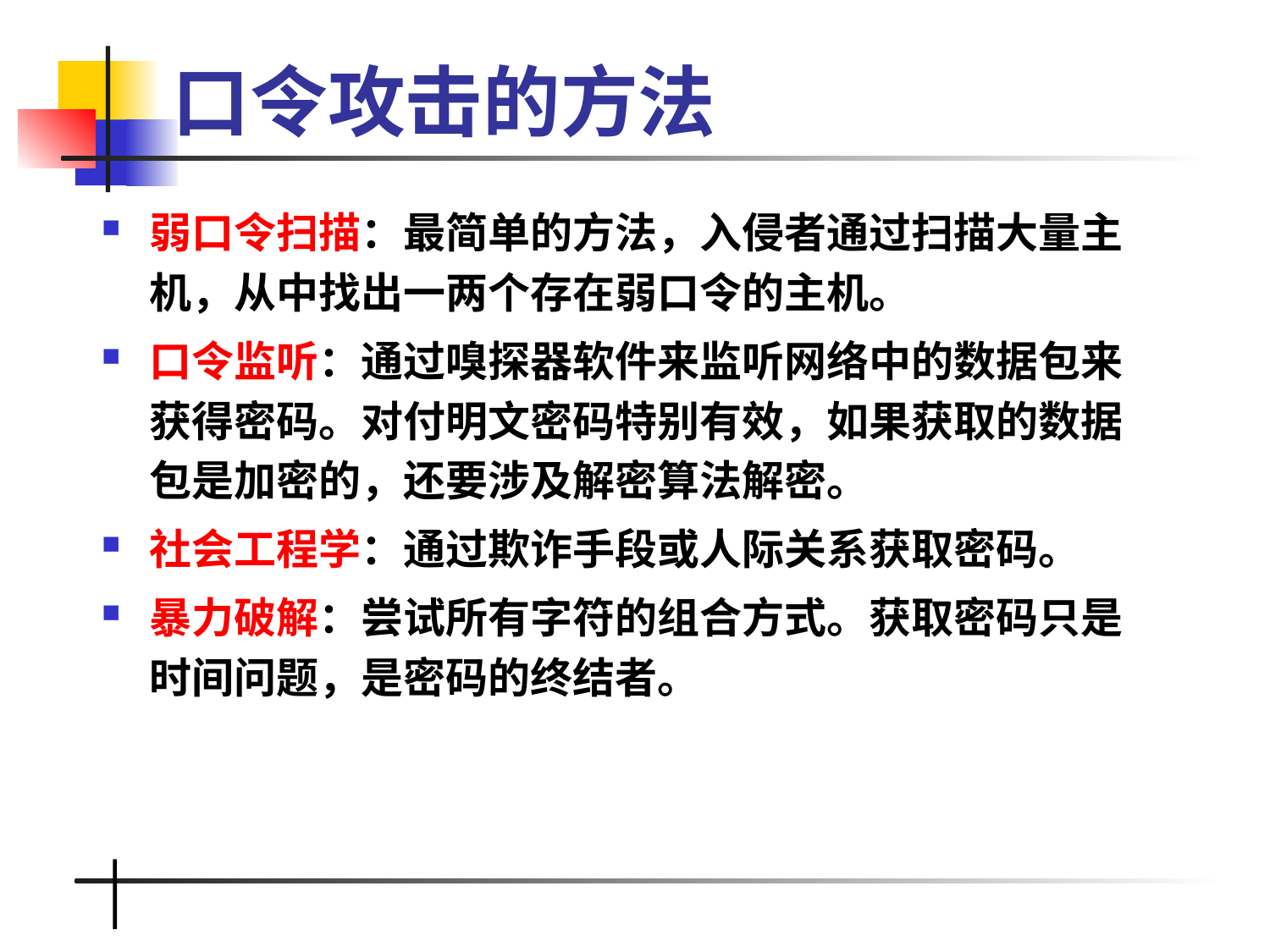

# 口令攻击的方法
弱口令扫描：最简单的方法，入侵者通过扫描大量主机，从中找出一两个存在弱口令的主机。
口令监听：通过嗅探器软件来监听网络中的数据包来获得密码。对付明文密码特别有效，如果获取的数据包是加密的，还要涉及解密算法解密。
社会工程学：通过欺诈手段或人际关系获取密码。
暴力破解：尝试所有字符的组合方式。获取密码只是时间问题，是密码的终结者。